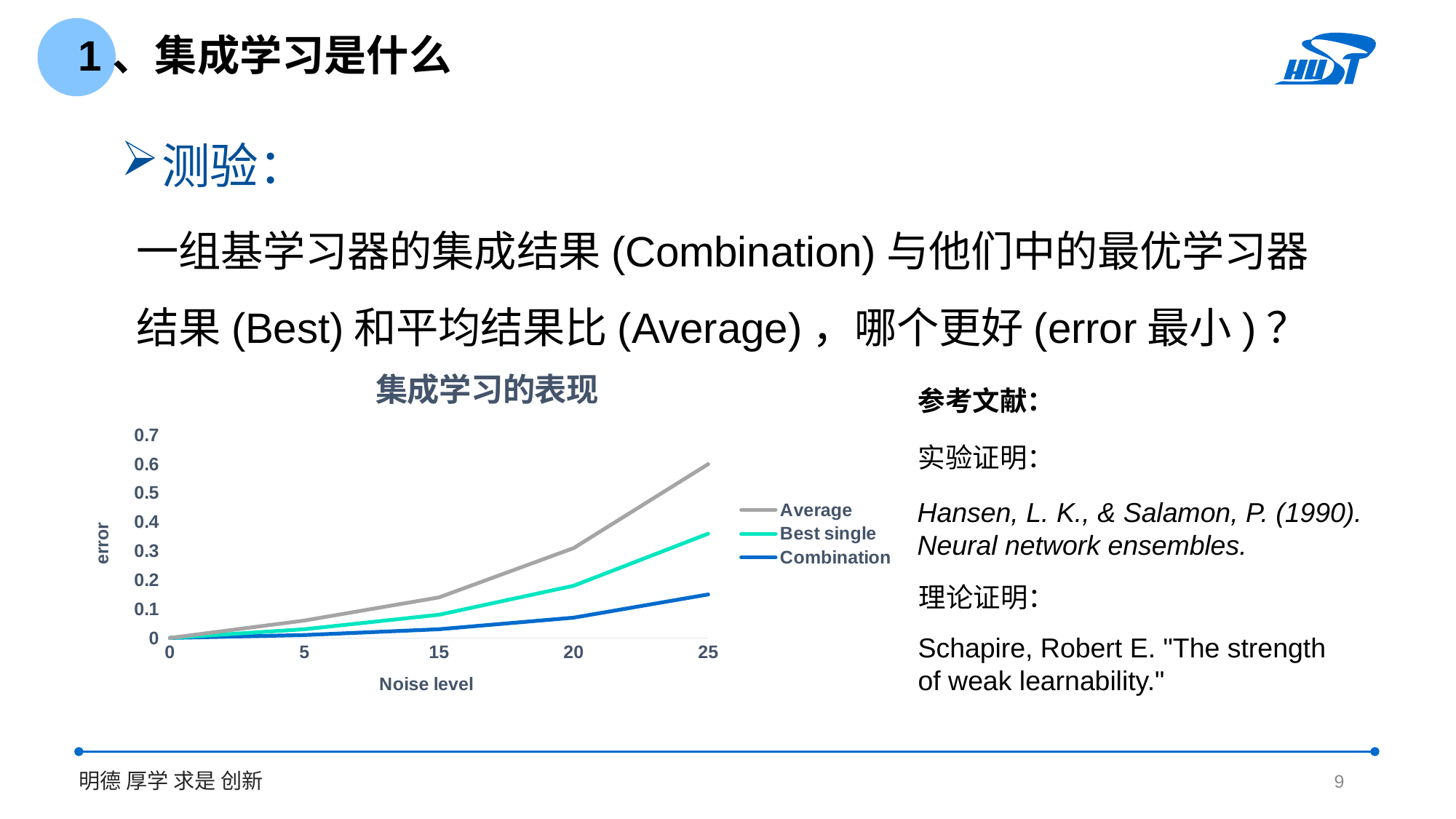

1、集成学习是什么
测验：
一组基学习器的集成结果(Combination)与他们中的最优学习器结果(Best)和平均结果比(Average)，哪个更好(error最小)？

### Chart: 集成学习的表现

| Category | Combination | Best single | Average |
|---|---|---|---|
| 0 | 0.0 | 0.0 | 0.0 |
| 5 | 0.01 | 0.02 | 0.03 |
| 15 | 0.03 | 0.05 | 0.06 |
| 20 | 0.07 | 0.11 | 0.13 |
| 25 | 0.15 | 0.21 | 0.24 |
参考文献：
实验证明：
Hansen, L. K., & Salamon, P. (1990). Neural network ensembles.
理论证明：
Schapire, Robert E. "The strength of weak learnability."
9